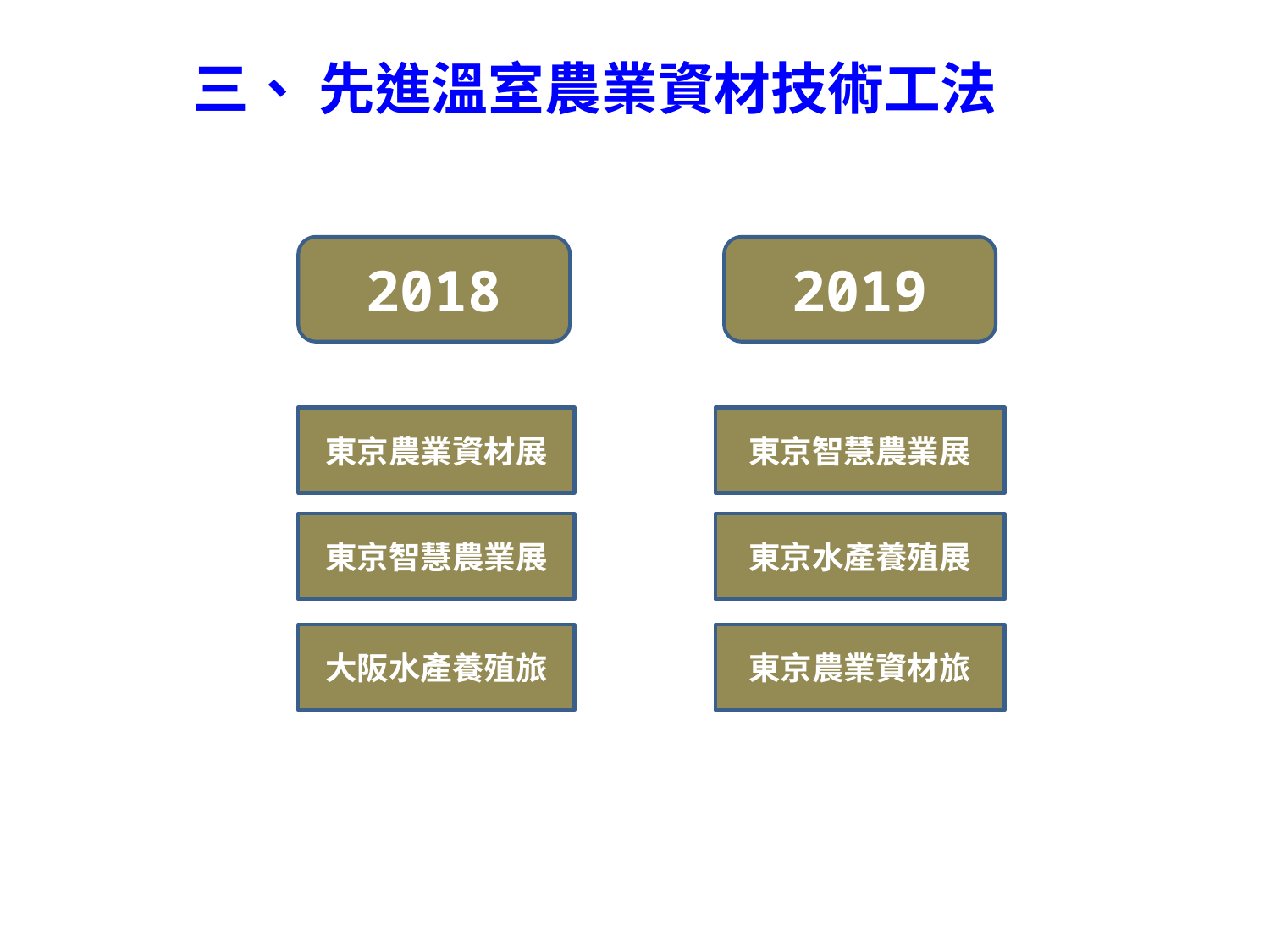

三、 先進溫室農業資材技術工法
2018
2019
東京農業資材展
東京智慧農業展
東京智慧農業展
東京水產養殖展
大阪水產養殖旅
東京農業資材旅